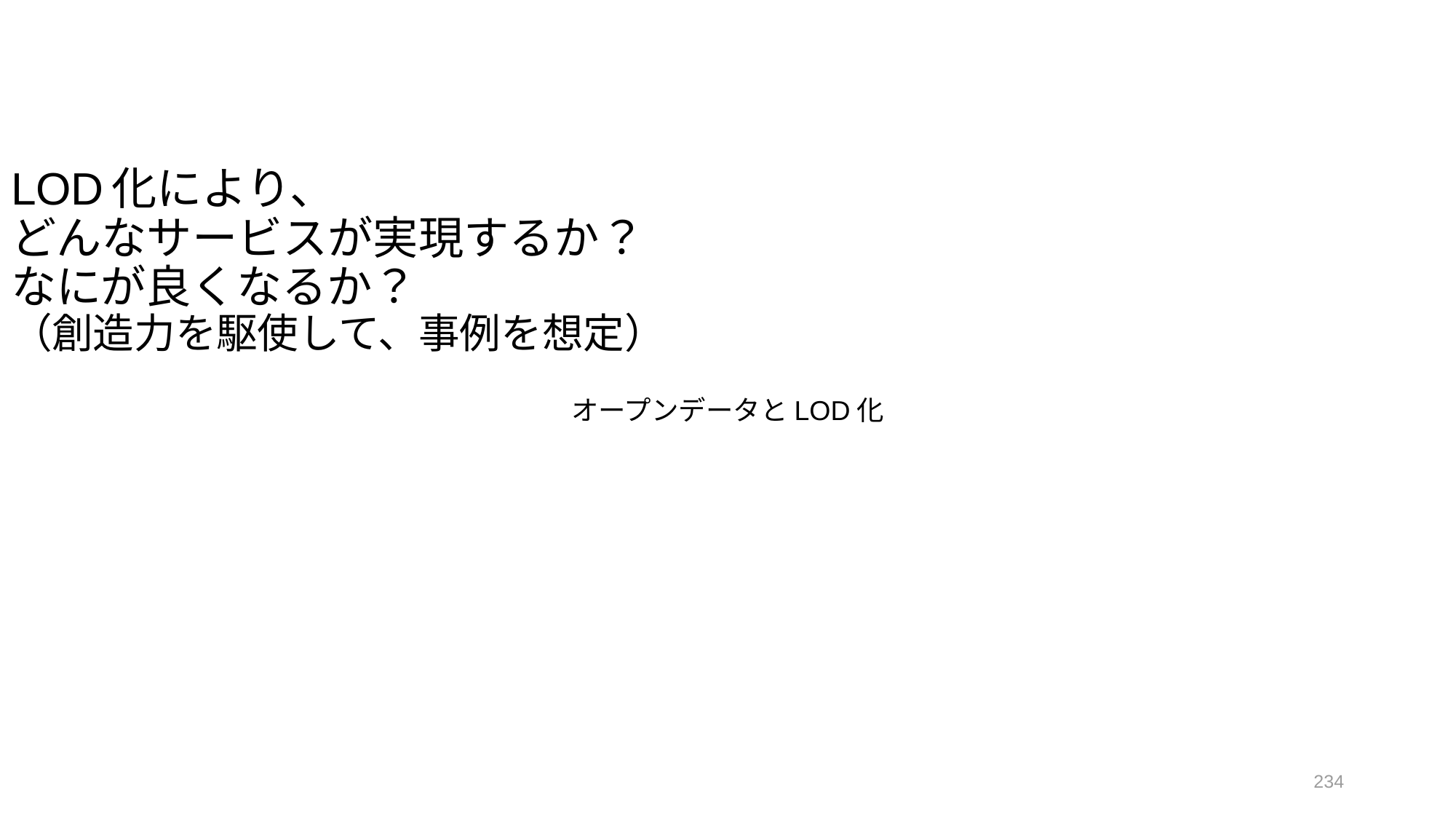

# LOD化により、 どんなサービスが実現するか？ なにが良くなるか？ （創造力を駆使して、事例を想定）
オープンデータとLOD化

234